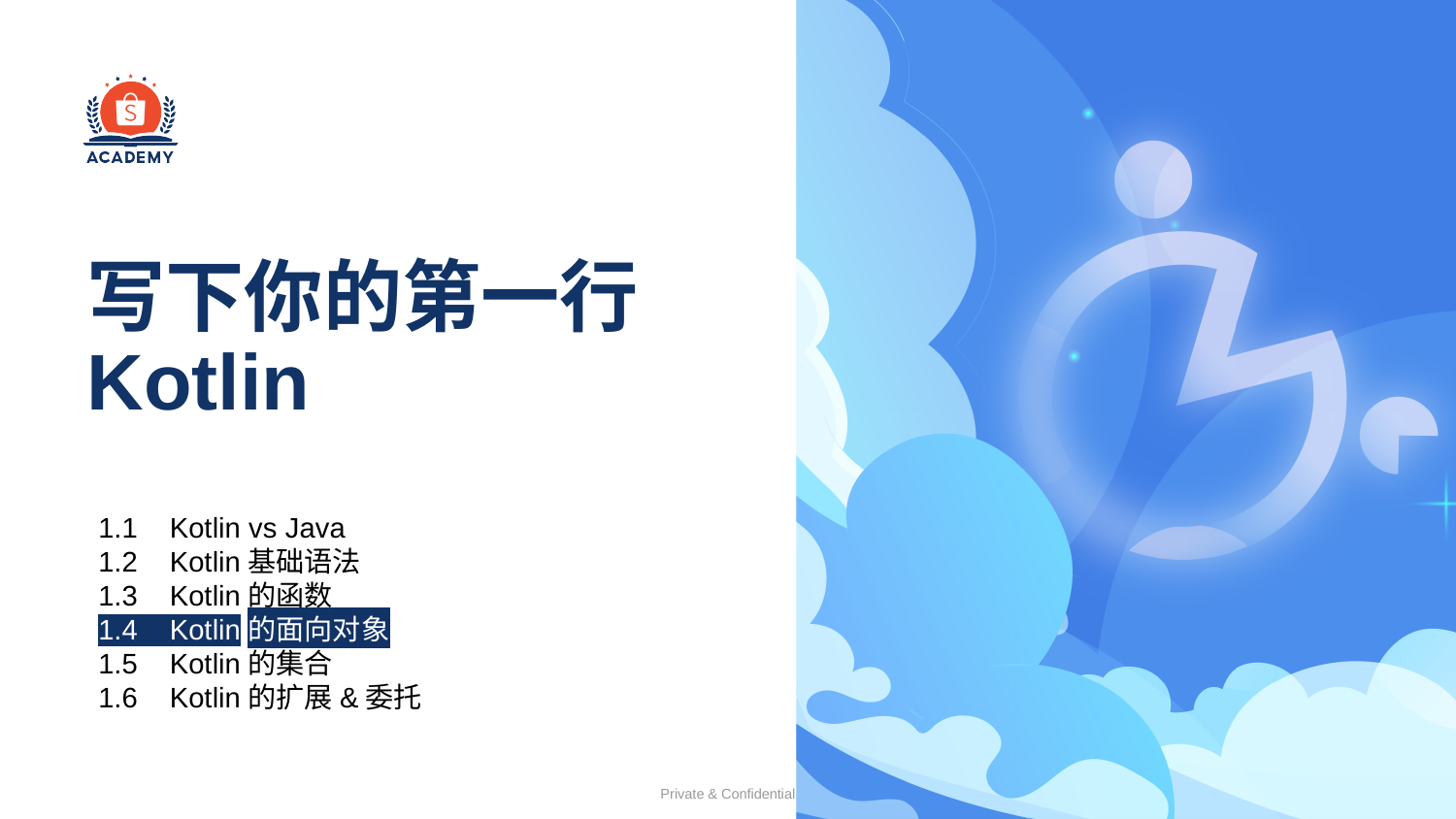

# 写下你的第一行Kotlin
1.1    Kotlin vs Java
1.2    Kotlin基础语法
1.3    Kotlin的函数
1.4    Kotlin的面向对象
1.5    Kotlin的集合
1.6    Kotlin的扩展&委托